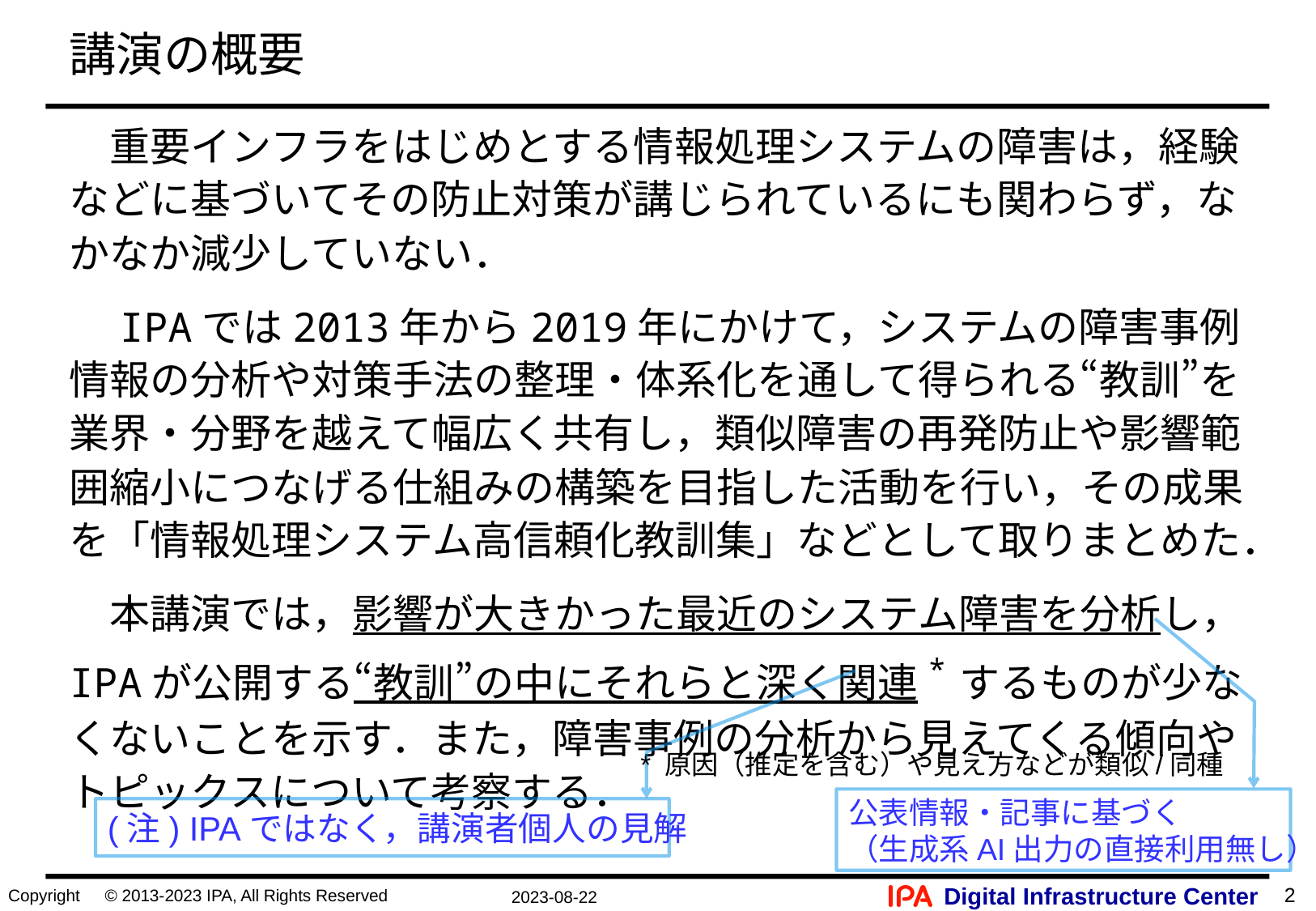

# 講演の概要
　重要インフラをはじめとする情報処理システムの障害は，経験などに基づいてその防止対策が講じられているにも関わらず，なかなか減少していない．
　IPAでは2013年から2019年にかけて，システムの障害事例情報の分析や対策手法の整理・体系化を通して得られる“教訓”を業界・分野を越えて幅広く共有し，類似障害の再発防止や影響範囲縮小につなげる仕組みの構築を目指した活動を行い，その成果を「情報処理システム高信頼化教訓集」などとして取りまとめた．
　本講演では，影響が大きかった最近のシステム障害を分析し，IPAが公開する“教訓”の中にそれらと深く関連*するものが少なくないことを示す．また，障害事例の分析から見えてくる傾向やトピックスについて考察する．
* 原因（推定を含む）や見え方などが類似/同種
公表情報・記事に基づく
（生成系AI出力の直接利用無し）
(注) IPAではなく，講演者個人の見解